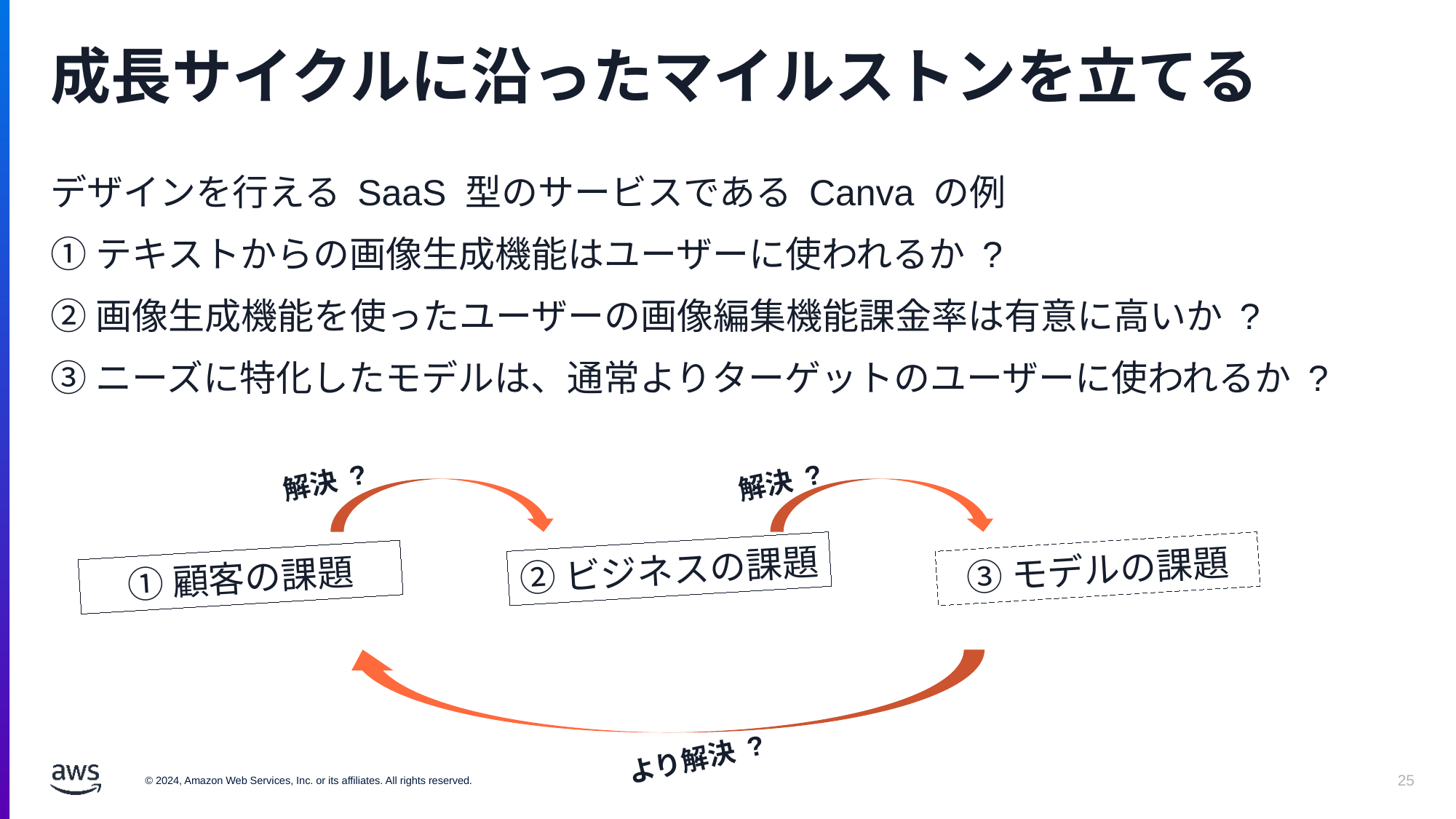

# 成長サイクルに沿ったマイルストンを立てる
デザインを行える SaaS 型のサービスである Canva の例
①テキストからの画像生成機能はユーザーに使われるか ?
②画像生成機能を使ったユーザーの画像編集機能課金率は有意に高いか ?
③ニーズに特化したモデルは、通常よりターゲットのユーザーに使われるか ?
解決 ?
解決 ?

②ビジネスの課題
③モデルの課題
①顧客の課題

より解決 ?
25